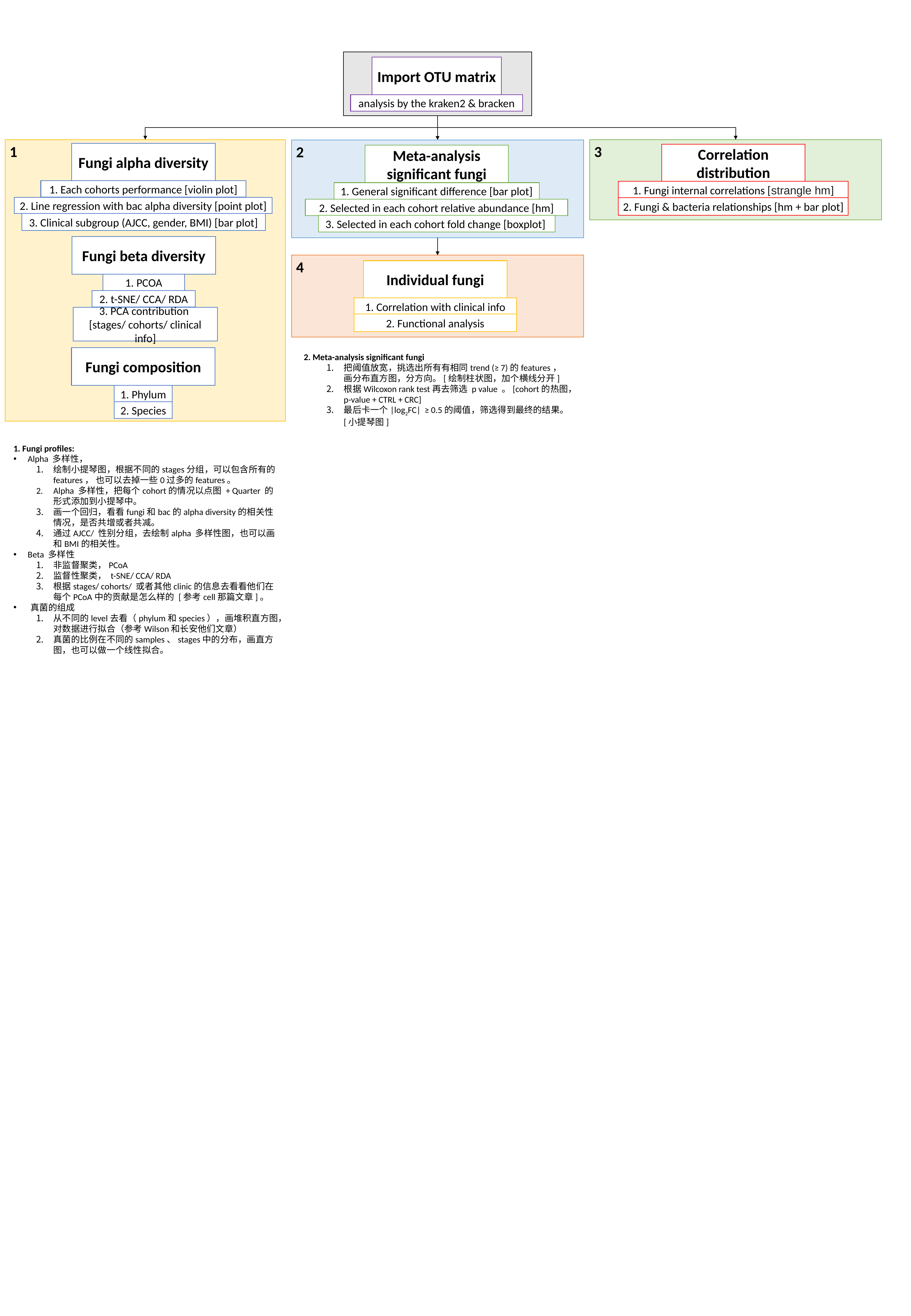

Import OTU matrix
analysis by the kraken2 & bracken
1
3
Correlation distribution
1. Fungi internal correlations [strangle hm]
2. Fungi & bacteria relationships [hm + bar plot]
2
Meta-analysis significant fungi
1. General significant difference [bar plot]
2. Selected in each cohort relative abundance [hm]
3. Selected in each cohort fold change [boxplot]
Fungi alpha diversity
1. Each cohorts performance [violin plot]
2. Line regression with bac alpha diversity [point plot]
3. Clinical subgroup (AJCC, gender, BMI) [bar plot]
Fungi beta diversity
1. PCOA
2. t-SNE/ CCA/ RDA
3. PCA contribution
[stages/ cohorts/ clinical info]
4
Individual fungi
1. Correlation with clinical info
2. Functional analysis
Fungi composition
1. Phylum
2. Species
2. Meta-analysis significant fungi
把阈值放宽，挑选出所有有相同trend (≥ 7)的features， 画分布直方图，分方向。[绘制柱状图，加个横线分开]
根据Wilcoxon rank test再去筛选 p value 。[cohort的热图，p-value + CTRL + CRC]
最后卡一个|log2FC|  ≥ 0.5的阈值，筛选得到最终的结果。[小提琴图]
1. Fungi profiles:
Alpha 多样性，
绘制小提琴图，根据不同的stages分组，可以包含所有的features， 也可以去掉一些0过多的features。
Alpha 多样性，把每个cohort的情况以点图 + Quarter 的形式添加到小提琴中。
画一个回归，看看fungi和bac的alpha diversity的相关性情况，是否共增或者共减。
通过AJCC/ 性别分组，去绘制alpha 多样性图，也可以画和BMI的相关性。
Beta 多样性
非监督聚类，PCoA
监督性聚类， t-SNE/ CCA/ RDA
根据stages/ cohorts/ 或者其他clinic的信息去看看他们在每个PCoA中的贡献是怎么样的 [参考cell那篇文章]。
真菌的组成
从不同的level去看（phylum和species），画堆积直方图，对数据进行拟合（参考Wilson和长安他们文章）
真菌的比例在不同的samples、stages中的分布，画直方图，也可以做一个线性拟合。